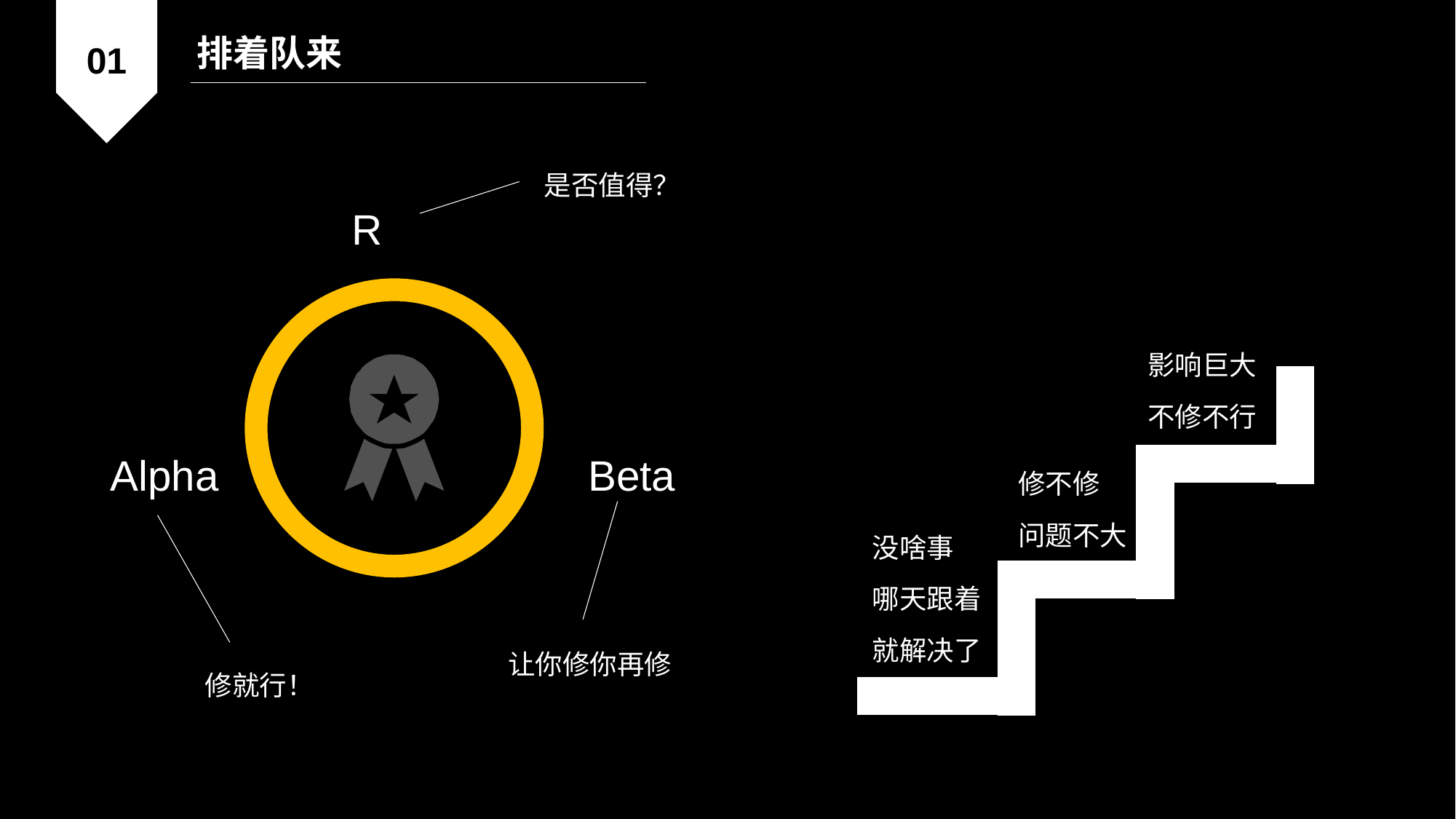

排着队来
01
是否值得？
RC

影响巨大
不修不行

Beta
Alpha
修不修
问题不大
没啥事
哪天跟着
就解决了
让你修你再修
修就行！